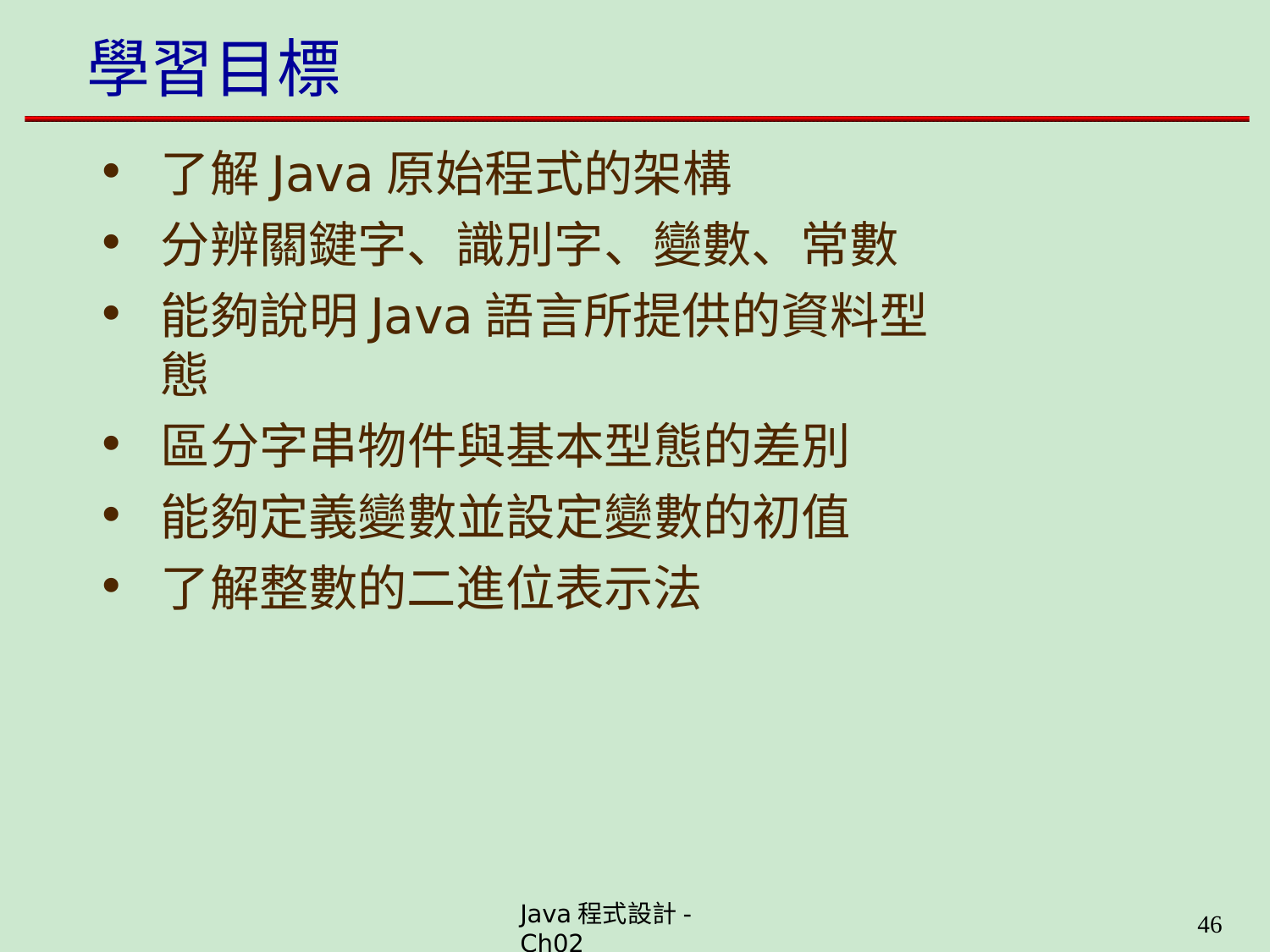

# 學習目標
了解Java原始程式的架構
分辨關鍵字、識別字、變數、常數
能夠說明Java語言所提供的資料型態
區分字串物件與基本型態的差別
能夠定義變數並設定變數的初值
了解整數的二進位表示法
Java程式設計-Ch02
46